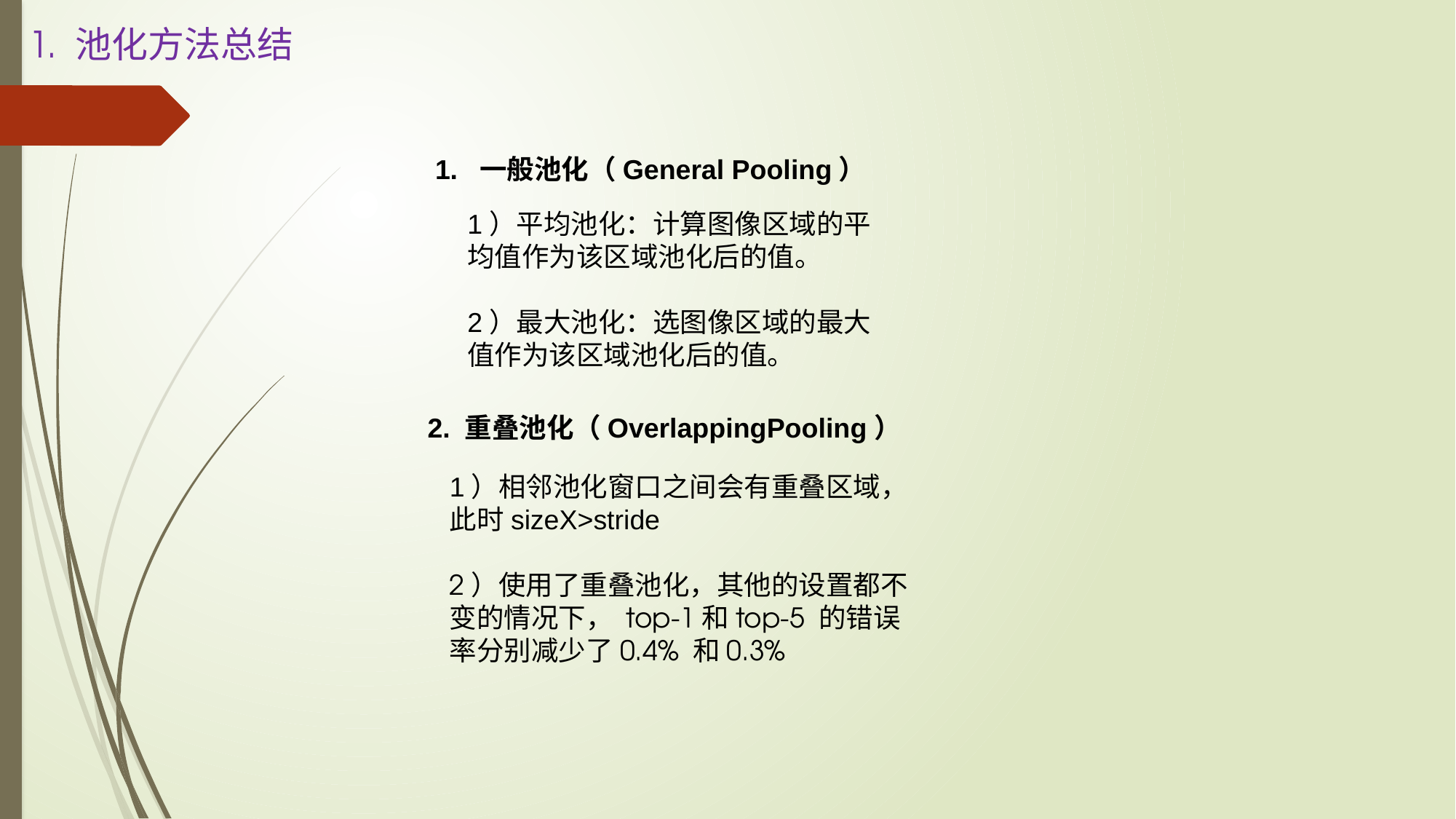

1. 池化方法总结
 1.  一般池化（General Pooling）
1）平均池化：计算图像区域的平均值作为该区域池化后的值。

2）最大池化：选图像区域的最大值作为该区域池化后的值。
2. 重叠池化（OverlappingPooling）
1）相邻池化窗口之间会有重叠区域，此时sizeX>stride

2）使用了重叠池化，其他的设置都不变的情况下， top-1和top-5 的错误率分别减少了0.4% 和0.3%